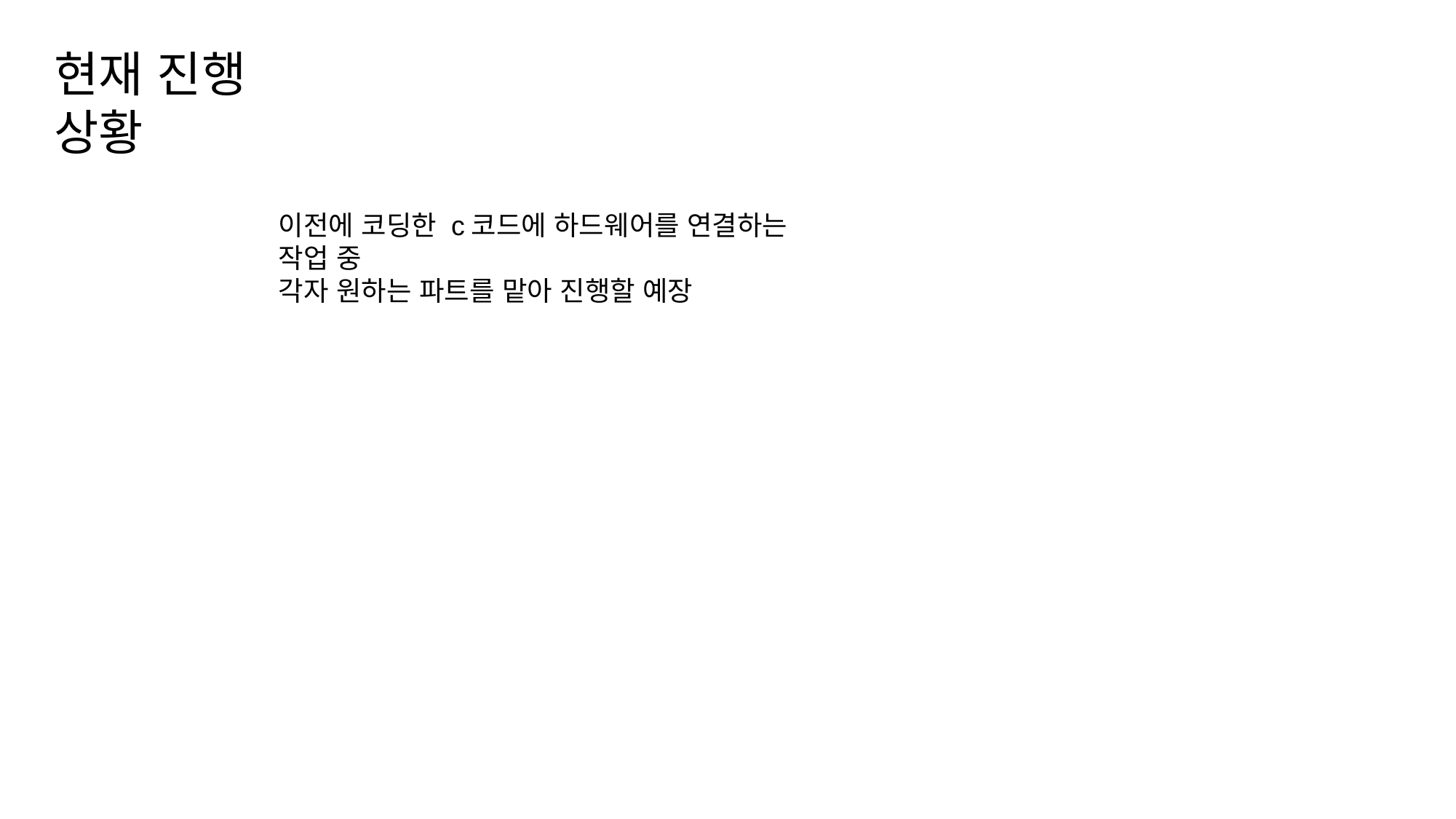

현재 진행 상황
이전에 코딩한 c코드에 하드웨어를 연결하는 작업 중
각자 원하는 파트를 맡아 진행할 예장